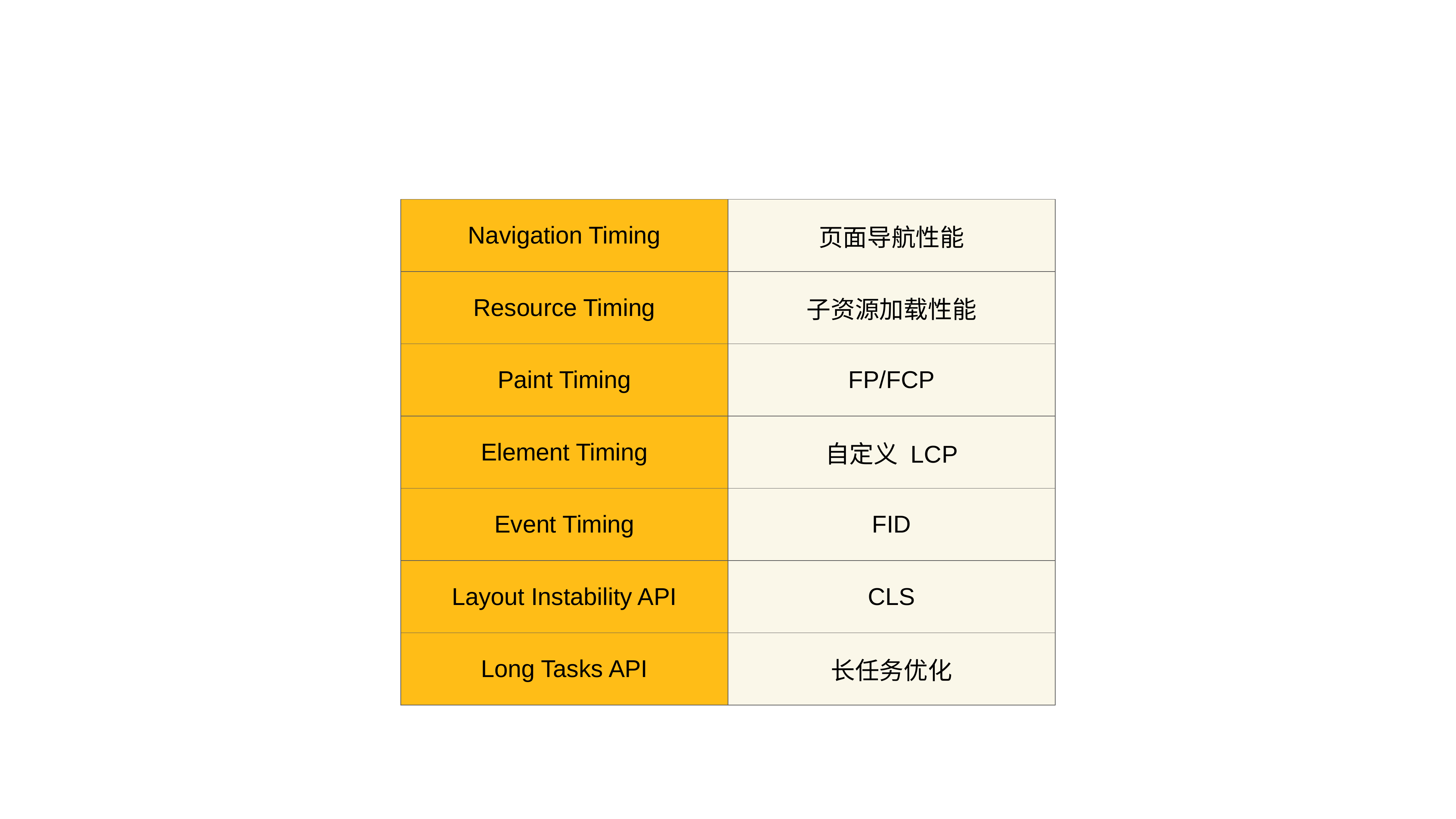

| Navigation Timing | 页面导航性能 |
| --- | --- |
| Resource Timing | 子资源加载性能 |
| Paint Timing | FP/FCP |
| Element Timing | 自定义 LCP |
| Event Timing | FID |
| Layout Instability API | CLS |
| Long Tasks API | 长任务优化 |